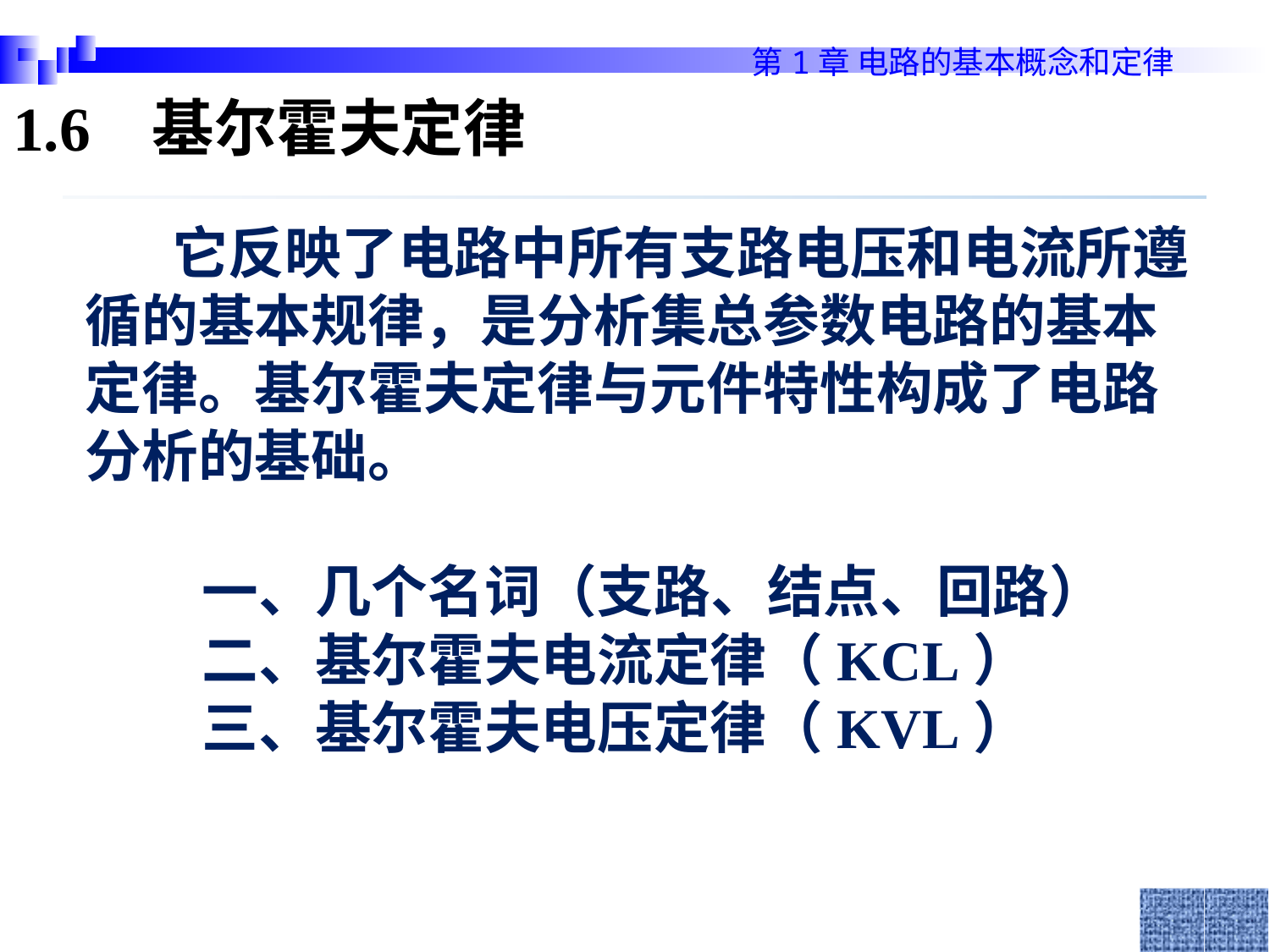

1.6   基尔霍夫定律
它反映了电路中所有支路电压和电流所遵循的基本规律，是分析集总参数电路的基本定律。基尔霍夫定律与元件特性构成了电路分析的基础。

        一、几个名词（支路、结点、回路）
        二、基尔霍夫电流定律（KCL）
        三、基尔霍夫电压定律（KVL）